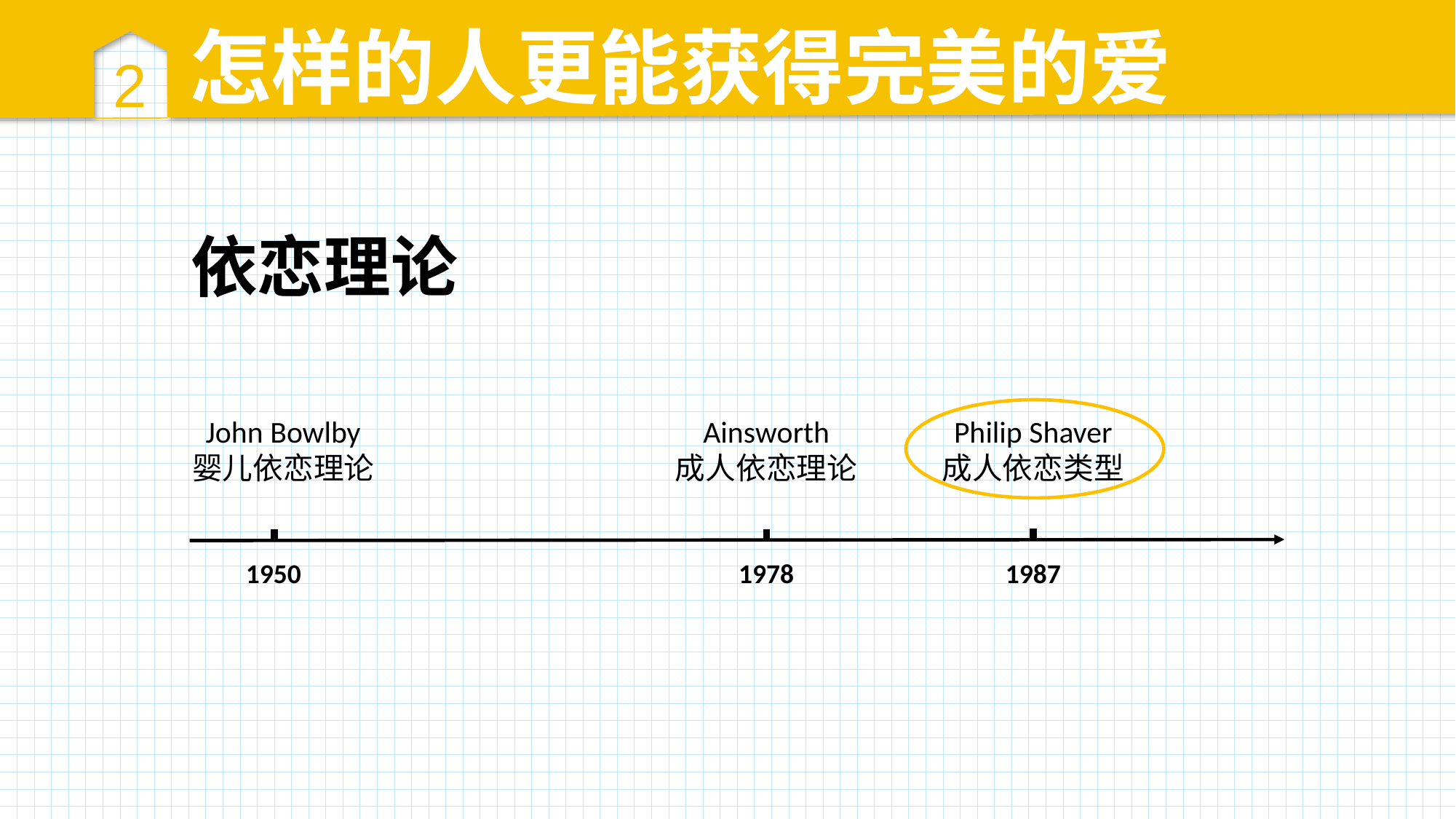

2
怎样的人更能获得完美的爱
依恋理论

Philip Shaver
成人依恋类型
John Bowlby
婴儿依恋理论
Ainsworth
成人依恋理论
1987
1950
1978